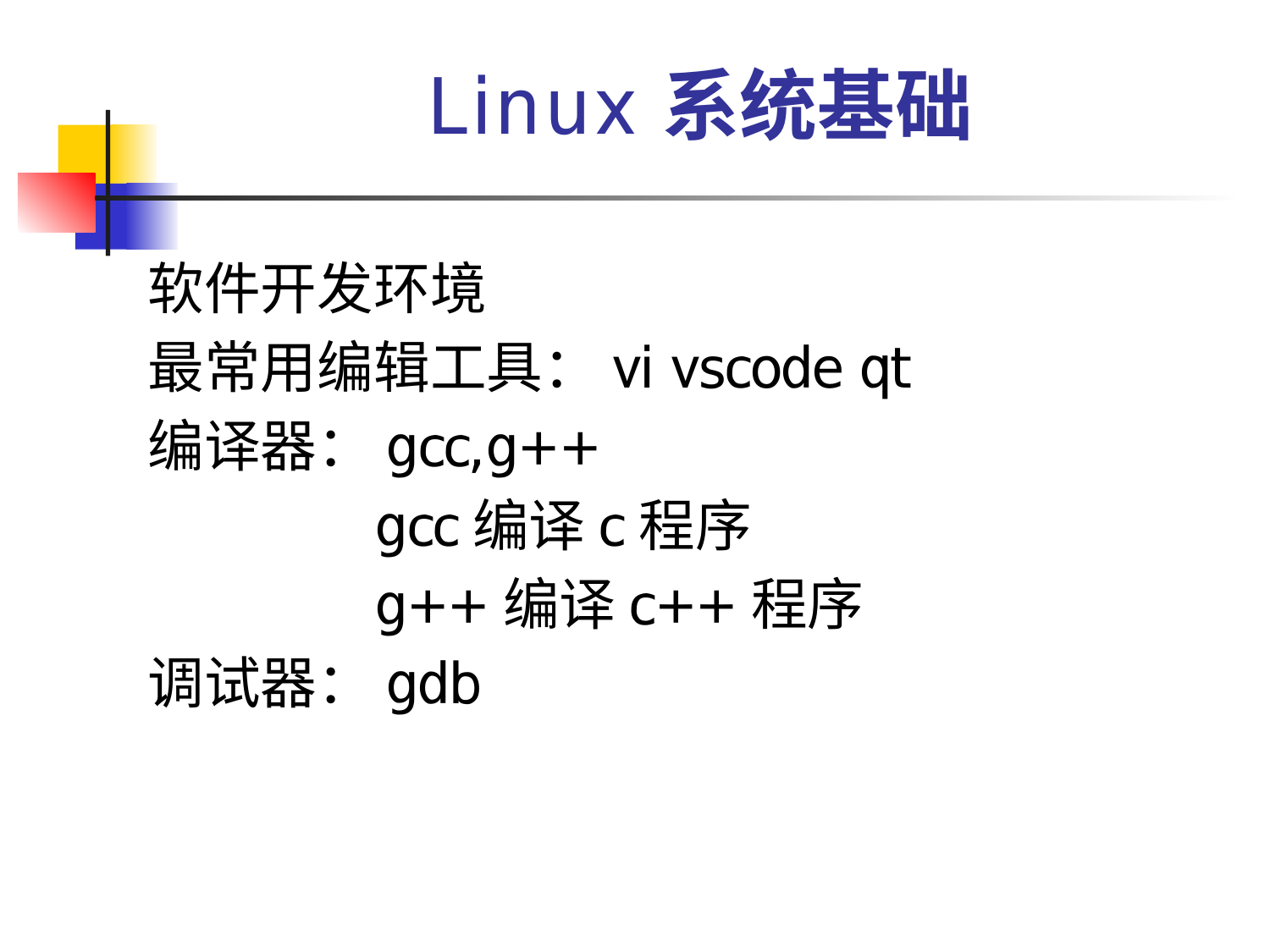

# Linux系统基础
软件开发环境
最常用编辑工具：vi vscode qt
编译器：gcc,g++
             gcc编译c程序
             g++编译c++程序
调试器：gdb